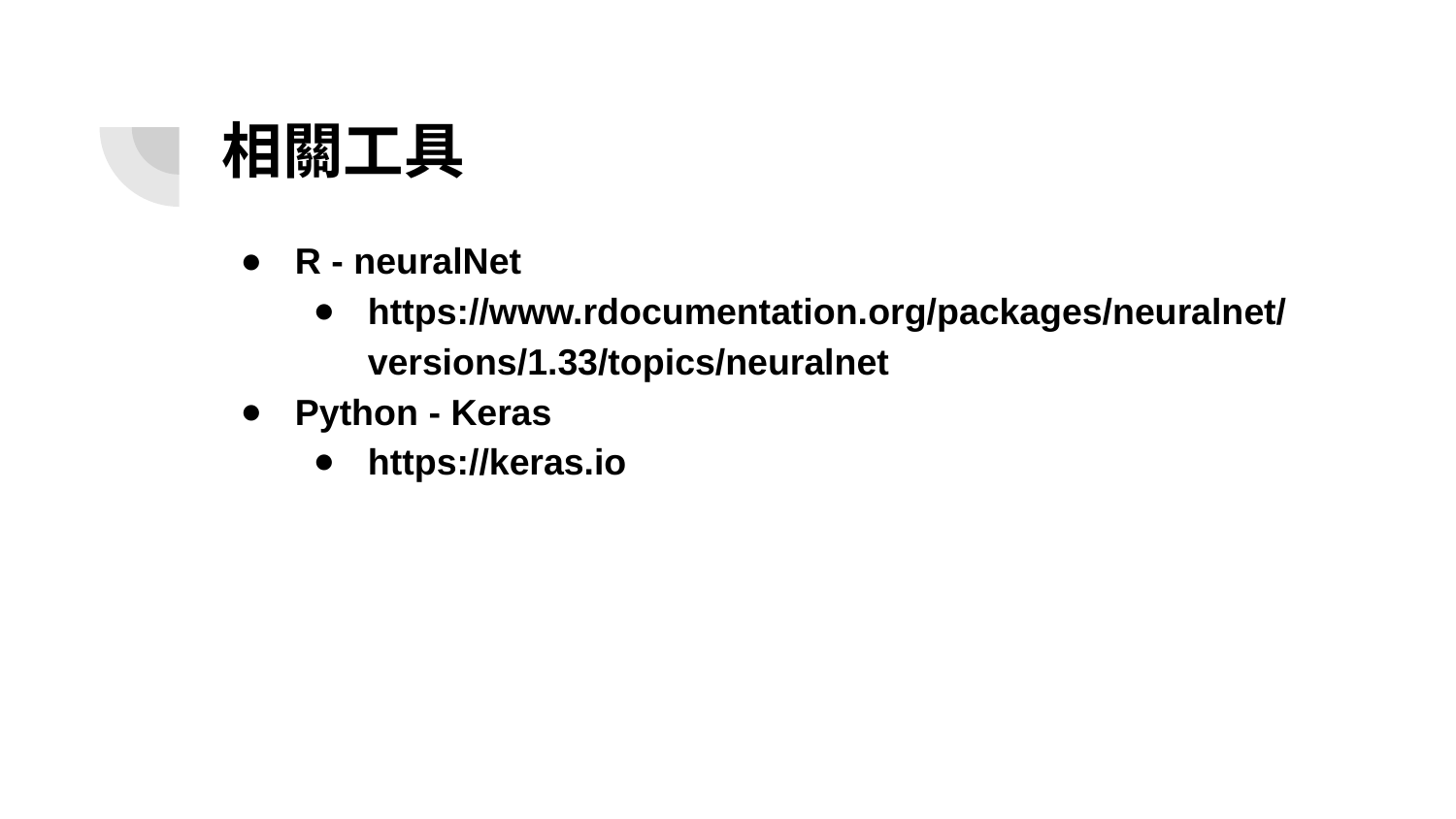

# 相關工具
R - neuralNet
https://www.rdocumentation.org/packages/neuralnet/versions/1.33/topics/neuralnet
Python - Keras
https://keras.io